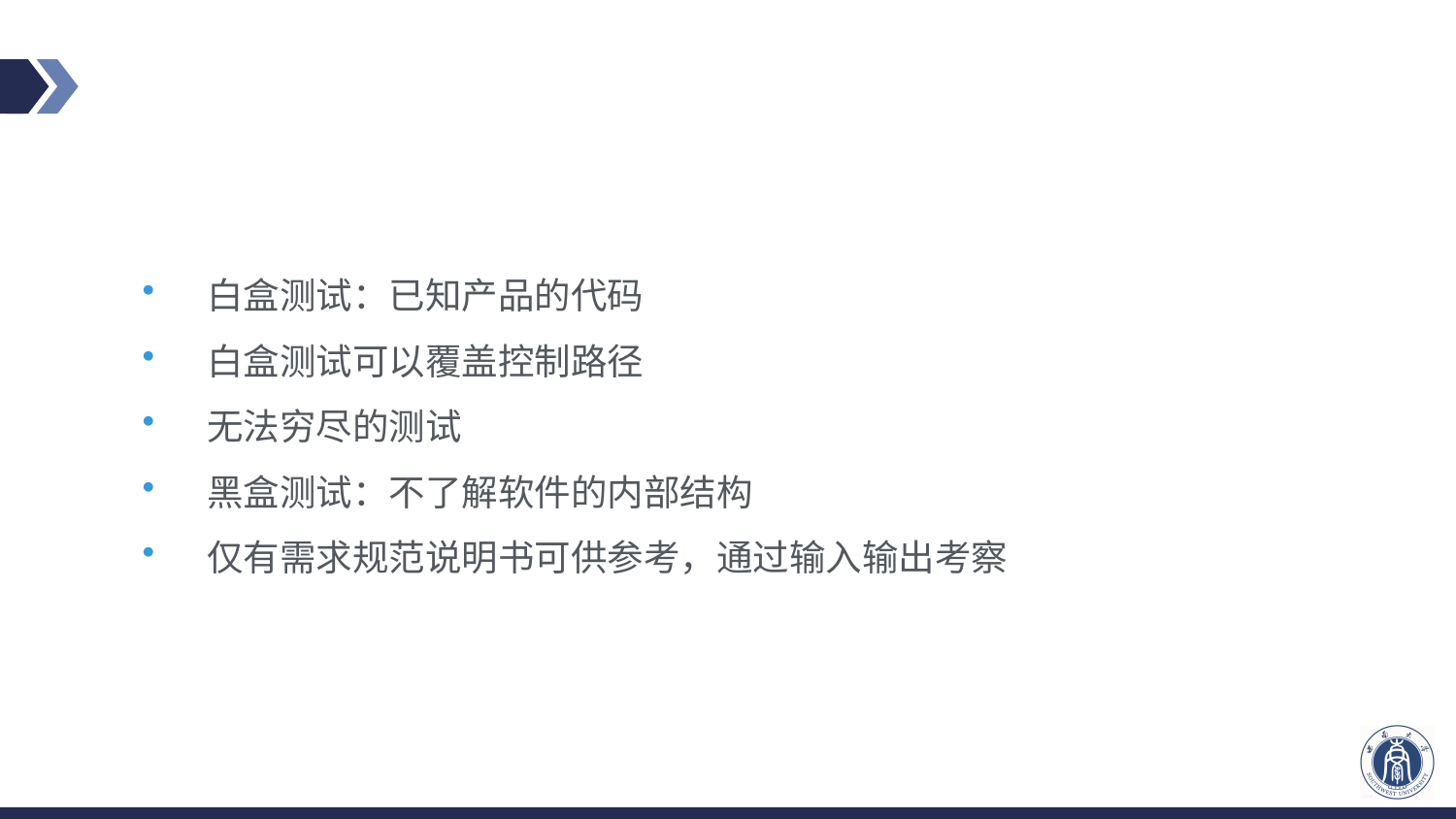

#
白盒测试：已知产品的代码
白盒测试可以覆盖控制路径
无法穷尽的测试
黑盒测试：不了解软件的内部结构
仅有需求规范说明书可供参考，通过输入输出考察